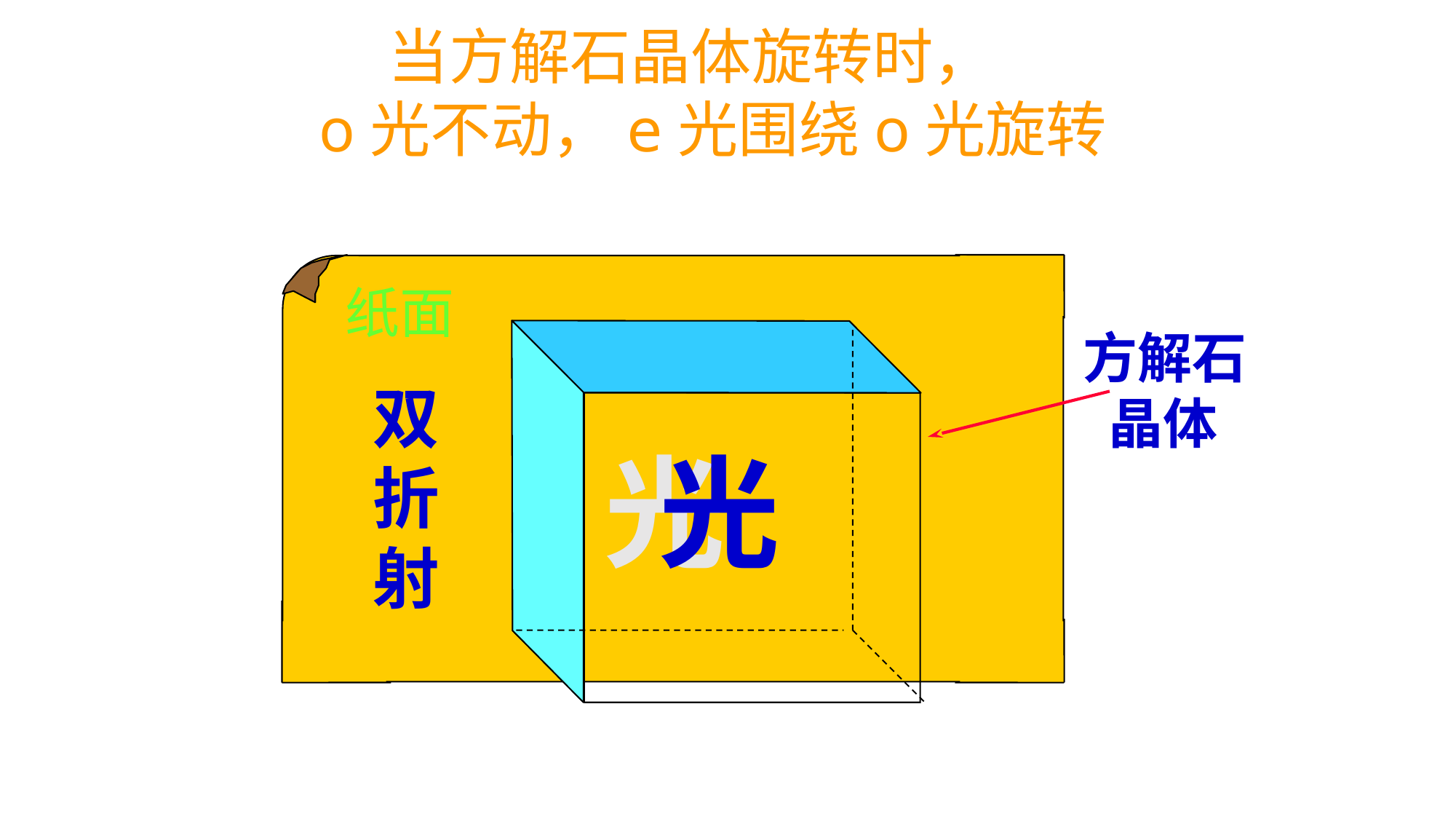

当方解石晶体旋转时，
o光不动，e光围绕o光旋转

纸面
方解石
 晶体

双
折
射

光
光